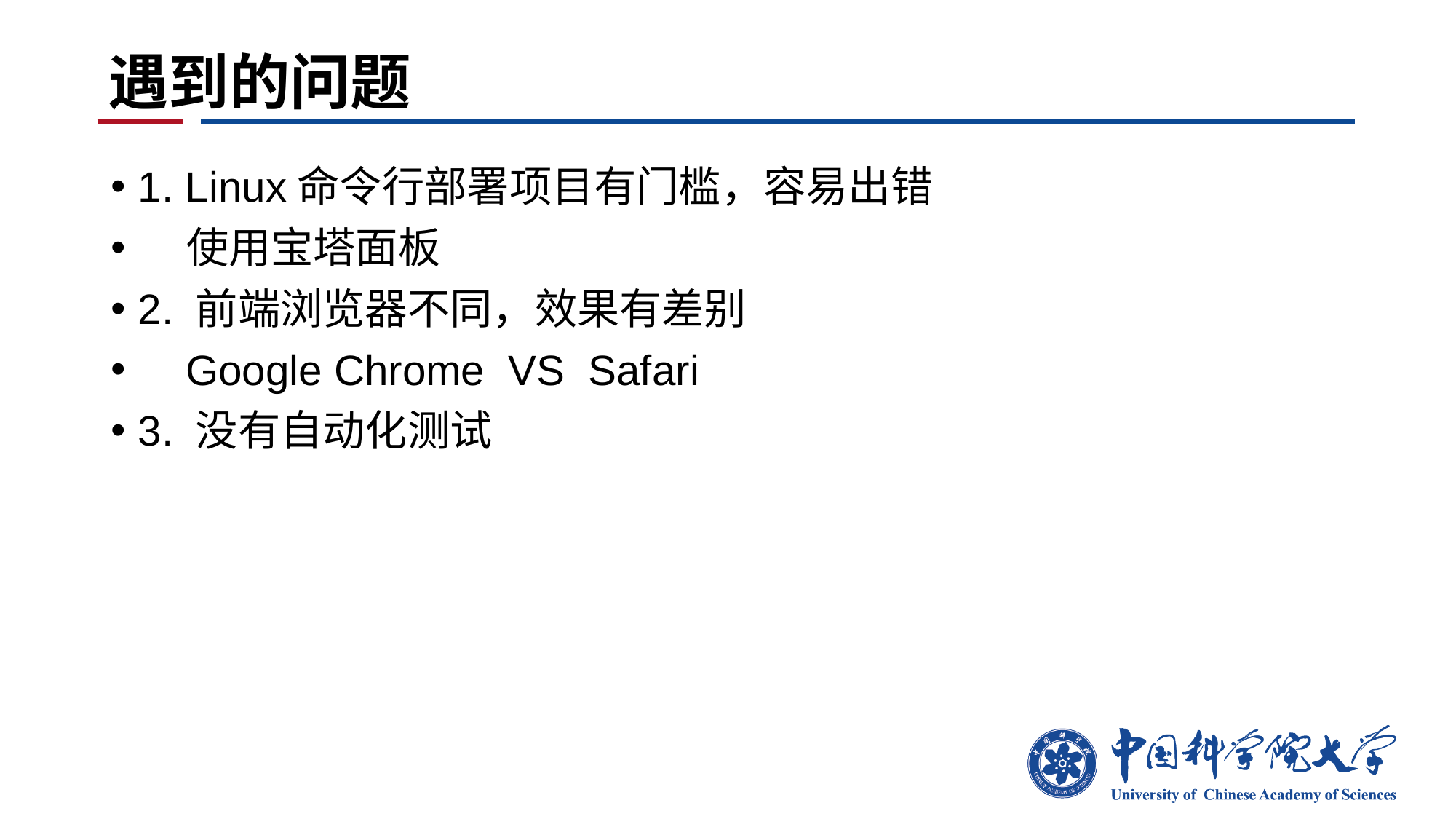

# 遇到的问题
1. Linux命令行部署项目有门槛，容易出错
    使用宝塔面板
2. 前端浏览器不同，效果有差别
    Google Chrome  VS  Safari
3. 没有自动化测试